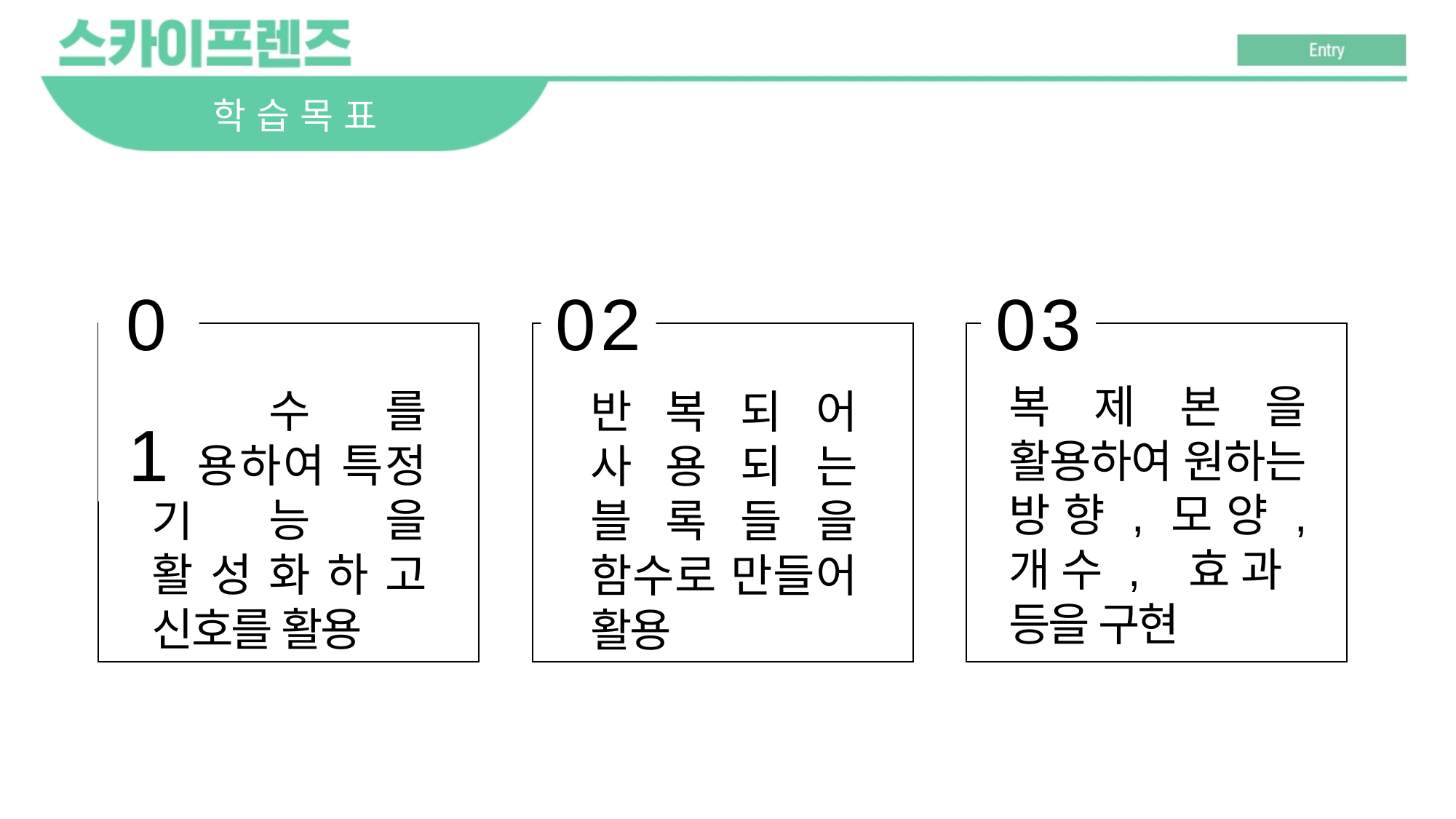

# 학 습 목 표
03
01
02

복제본을 활용하여 원하는 방향,모양, 개수, 효과  등을 구현
변수를 이용하여 특정 기능을 활성화하고 신호를 활용
반복되어 사용되는 블록들을 함수로 만들어 활용